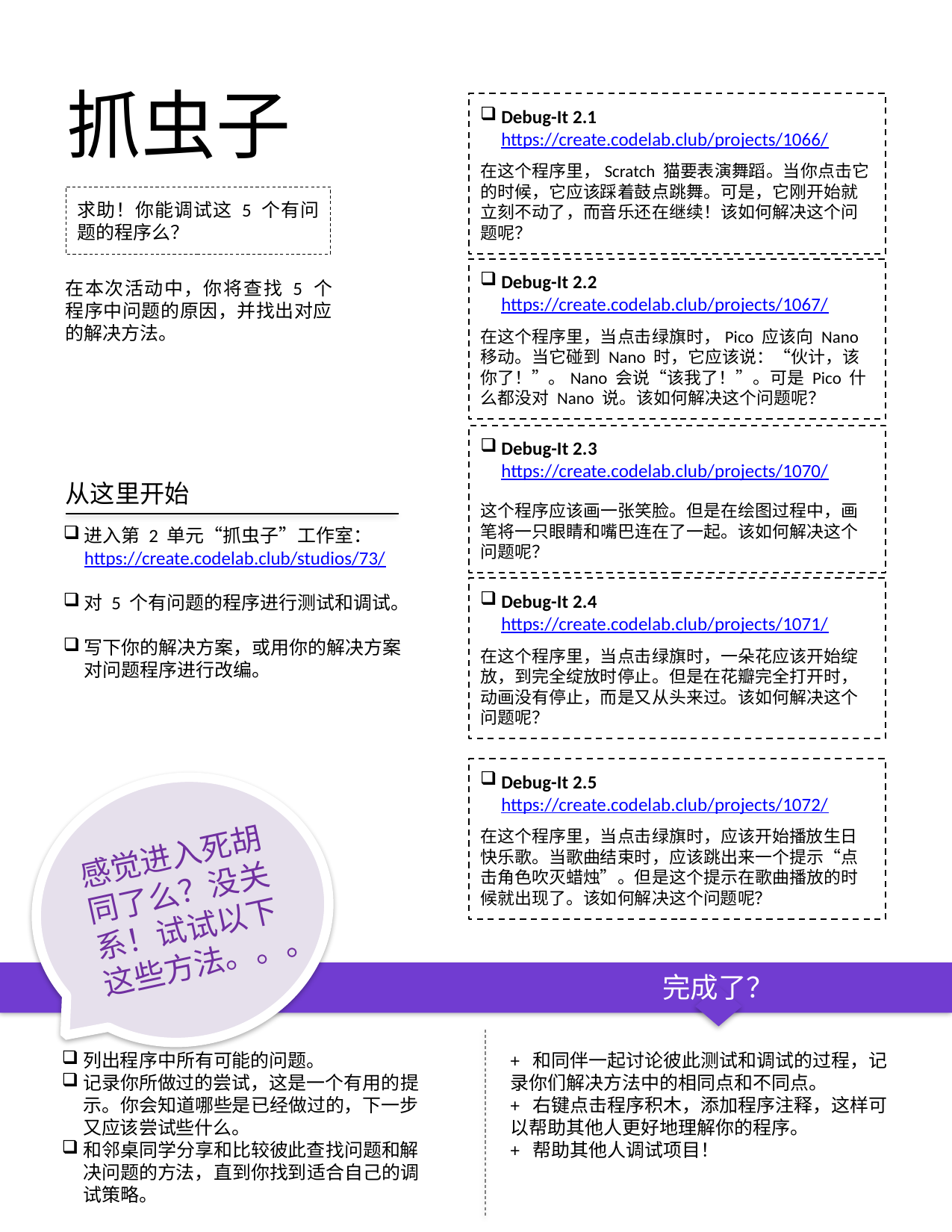

抓虫子
Debug-It 2.1 https://create.codelab.club/projects/1066/

在这个程序里，Scratch 猫要表演舞蹈。当你点击它的时候，它应该踩着鼓点跳舞。可是，它刚开始就立刻不动了，而音乐还在继续！该如何解决这个问题呢？
Debug-It 2.2 https://create.codelab.club/projects/1067/

在这个程序里，当点击绿旗时，Pico 应该向 Nano 移动。当它碰到 Nano 时，它应该说：“伙计，该你了！”。Nano 会说“该我了！”。可是 Pico 什么都没对 Nano 说。该如何解决这个问题呢？
Debug-It 2.3 https://create.codelab.club/projects/1070/

这个程序应该画一张笑脸。但是在绘图过程中，画笔将一只眼睛和嘴巴连在了一起。该如何解决这个问题呢？
Debug-It 2.4  https://create.codelab.club/projects/1071/

在这个程序里，当点击绿旗时，一朵花应该开始绽放，到完全绽放时停止。但是在花瓣完全打开时，动画没有停止，而是又从头来过。该如何解决这个问题呢？
Debug-It 2.5 https://create.codelab.club/projects/1072/

在这个程序里，当点击绿旗时，应该开始播放生日快乐歌。当歌曲结束时，应该跳出来一个提示“点击角色吹灭蜡烛”。但是这个提示在歌曲播放的时候就出现了。该如何解决这个问题呢？
求助！你能调试这 5 个有问题的程序么？
在本次活动中，你将查找 5 个程序中问题的原因，并找出对应的解决方法。
从这里开始
进入第 2 单元“抓虫子”工作室： https://create.codelab.club/studios/73/

对 5 个有问题的程序进行测试和调试。

写下你的解决方案，或用你的解决方案对问题程序进行改编。
感觉进入死胡同了么？没关系！试试以下这些方法。。。

完成了？

列出程序中所有可能的问题。
记录你所做过的尝试，这是一个有用的提示。你会知道哪些是已经做过的，下一步又应该尝试些什么。
和邻桌同学分享和比较彼此查找问题和解决问题的方法，直到你找到适合自己的调试策略。
+  和同伴一起讨论彼此测试和调试的过程，记录你们解决方法中的相同点和不同点。
+  右键点击程序积木，添加程序注释，这样可以帮助其他人更好地理解你的程序。
+  帮助其他人调试项目！